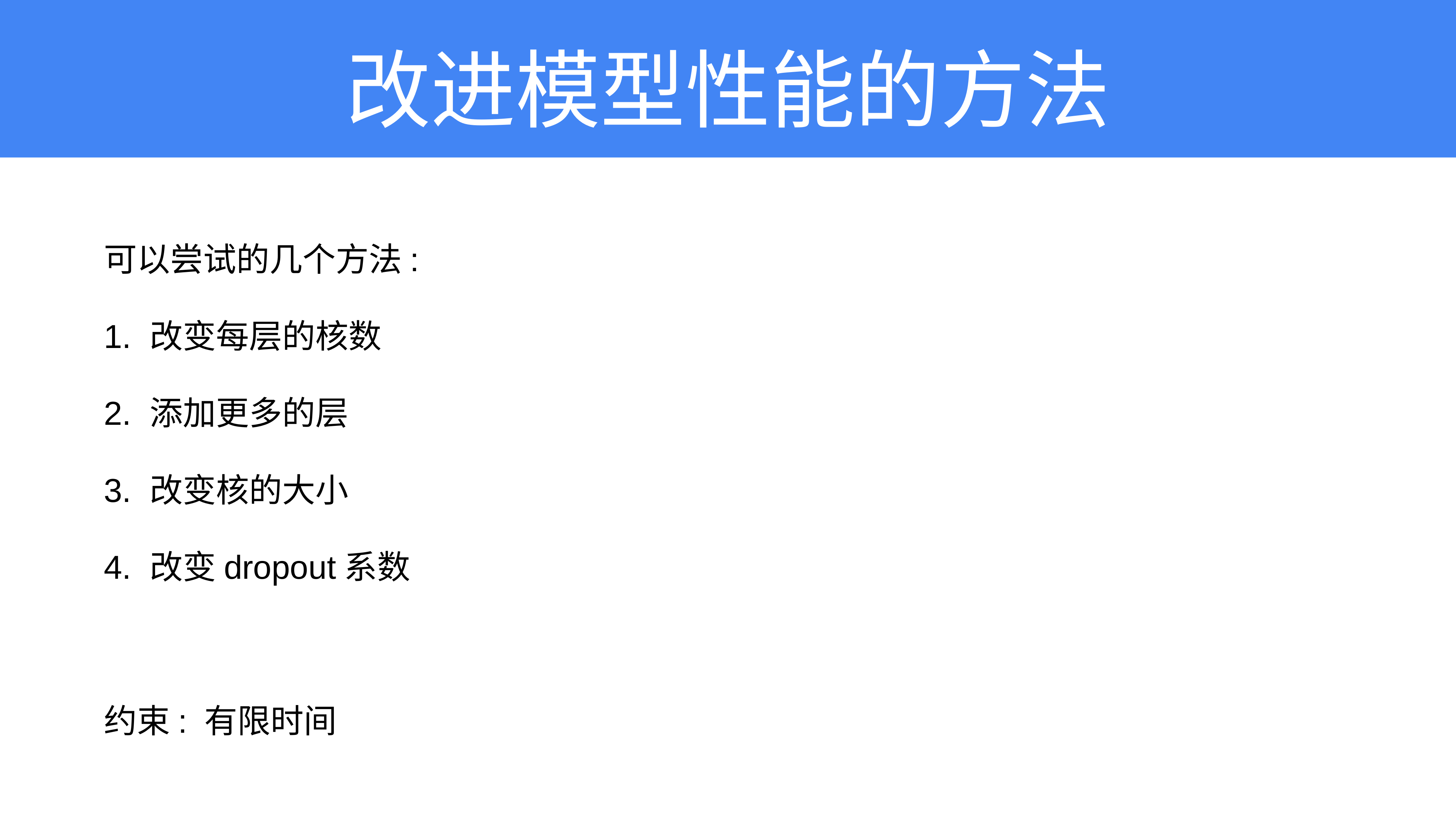

# 改进模型性能的方法
可以尝试的几个方法:
改变每层的核数
添加更多的层
改变核的大小
改变dropout系数

约束: 有限时间